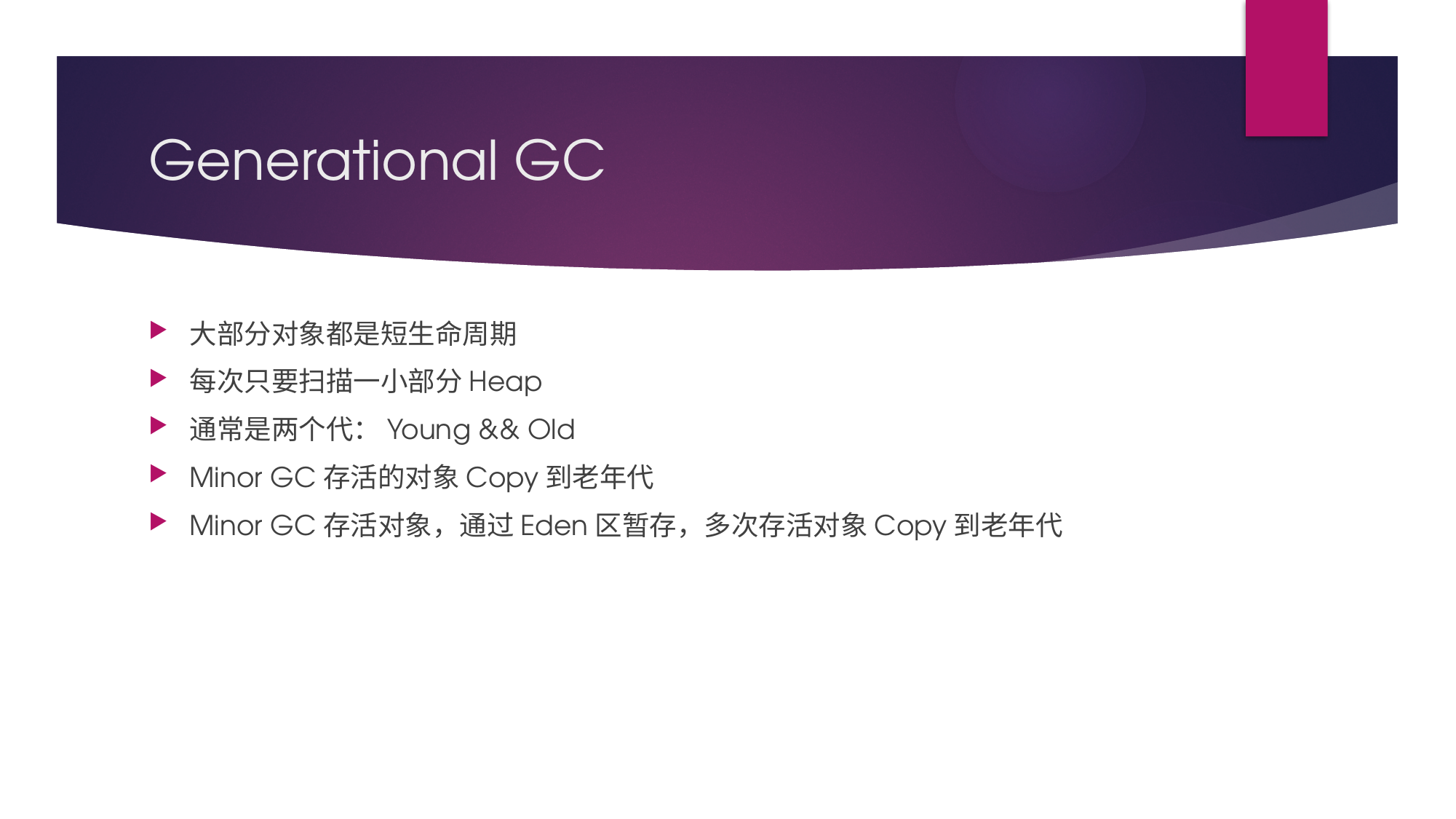

# Generational GC
大部分对象都是短生命周期
每次只要扫描一小部分Heap
通常是两个代：Young && Old
Minor GC存活的对象Copy到老年代
Minor GC存活对象，通过Eden区暂存，多次存活对象Copy到老年代